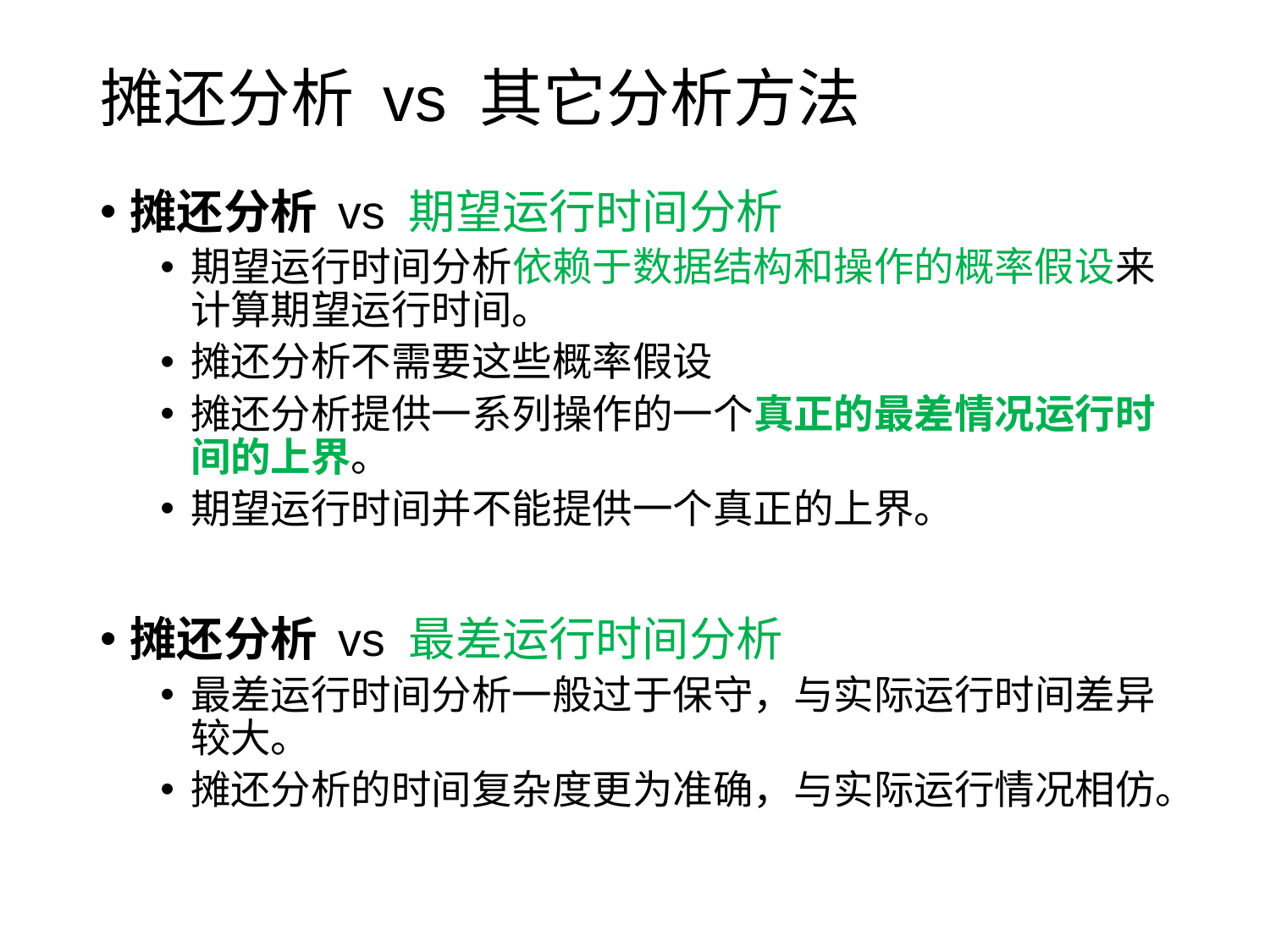

# 摊还分析 vs 其它分析方法
摊还分析 vs 期望运行时间分析
期望运行时间分析依赖于数据结构和操作的概率假设来计算期望运行时间。
摊还分析不需要这些概率假设
摊还分析提供一系列操作的一个真正的最差情况运行时间的上界。
期望运行时间并不能提供一个真正的上界。

摊还分析 vs 最差运行时间分析
最差运行时间分析一般过于保守，与实际运行时间差异较大。
摊还分析的时间复杂度更为准确，与实际运行情况相仿。